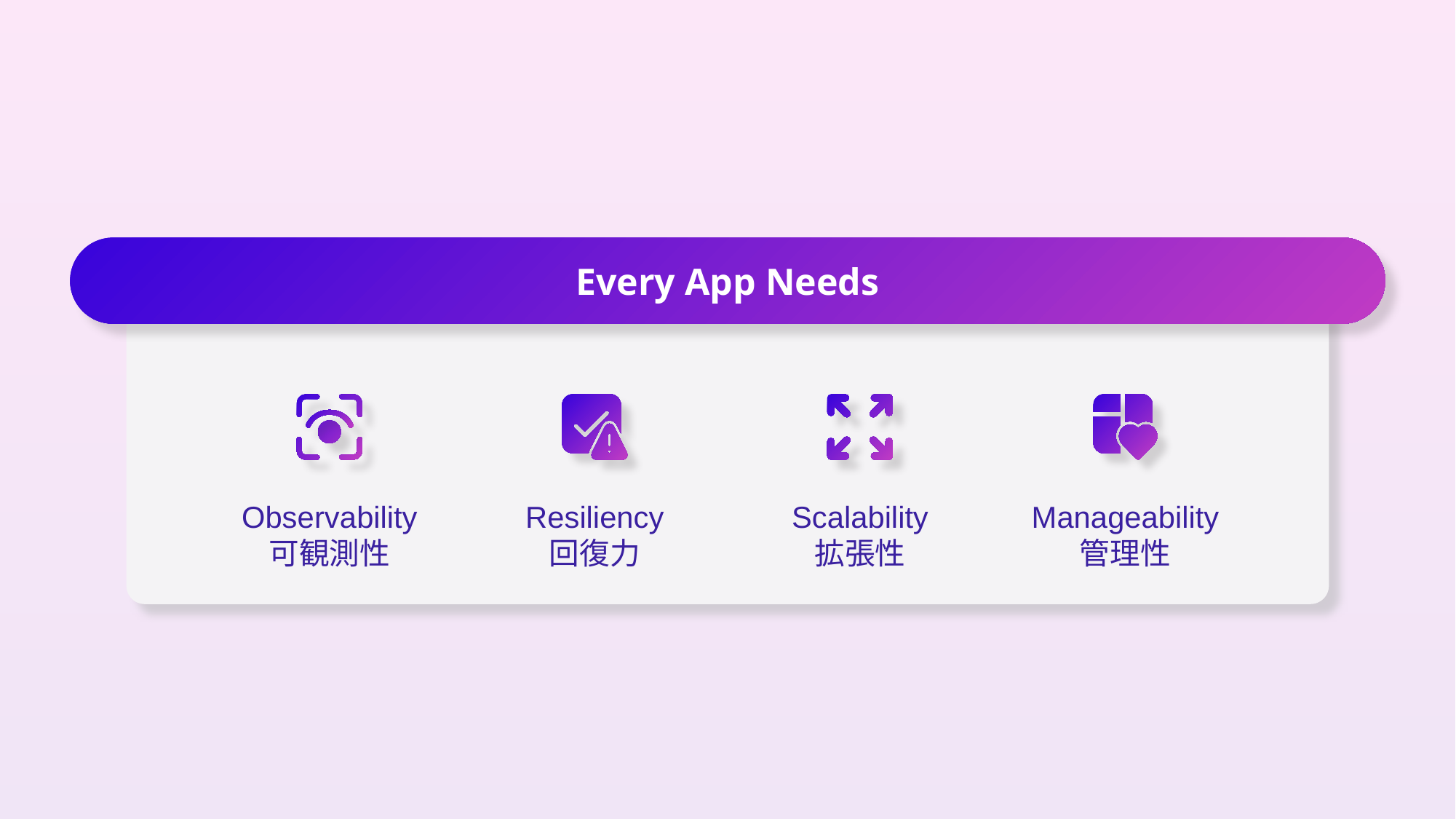

Every App Needs

Observability
可観測性
Resiliency
回復力
Scalability
拡張性
Manageability
管理性